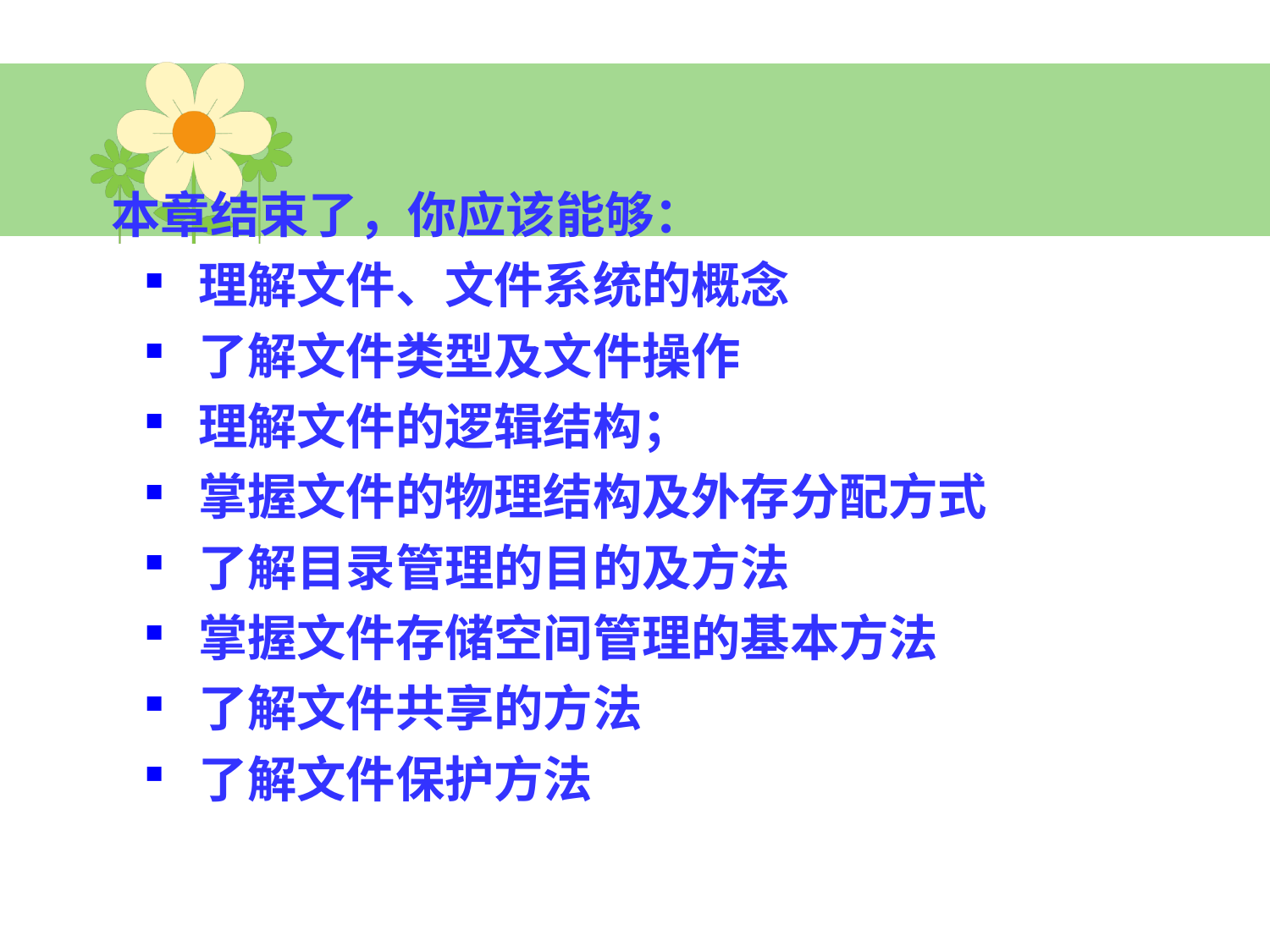

本章结束了，你应该能够：
 理解文件、文件系统的概念
 了解文件类型及文件操作
 理解文件的逻辑结构；
 掌握文件的物理结构及外存分配方式
 了解目录管理的目的及方法
 掌握文件存储空间管理的基本方法
 了解文件共享的方法
 了解文件保护方法